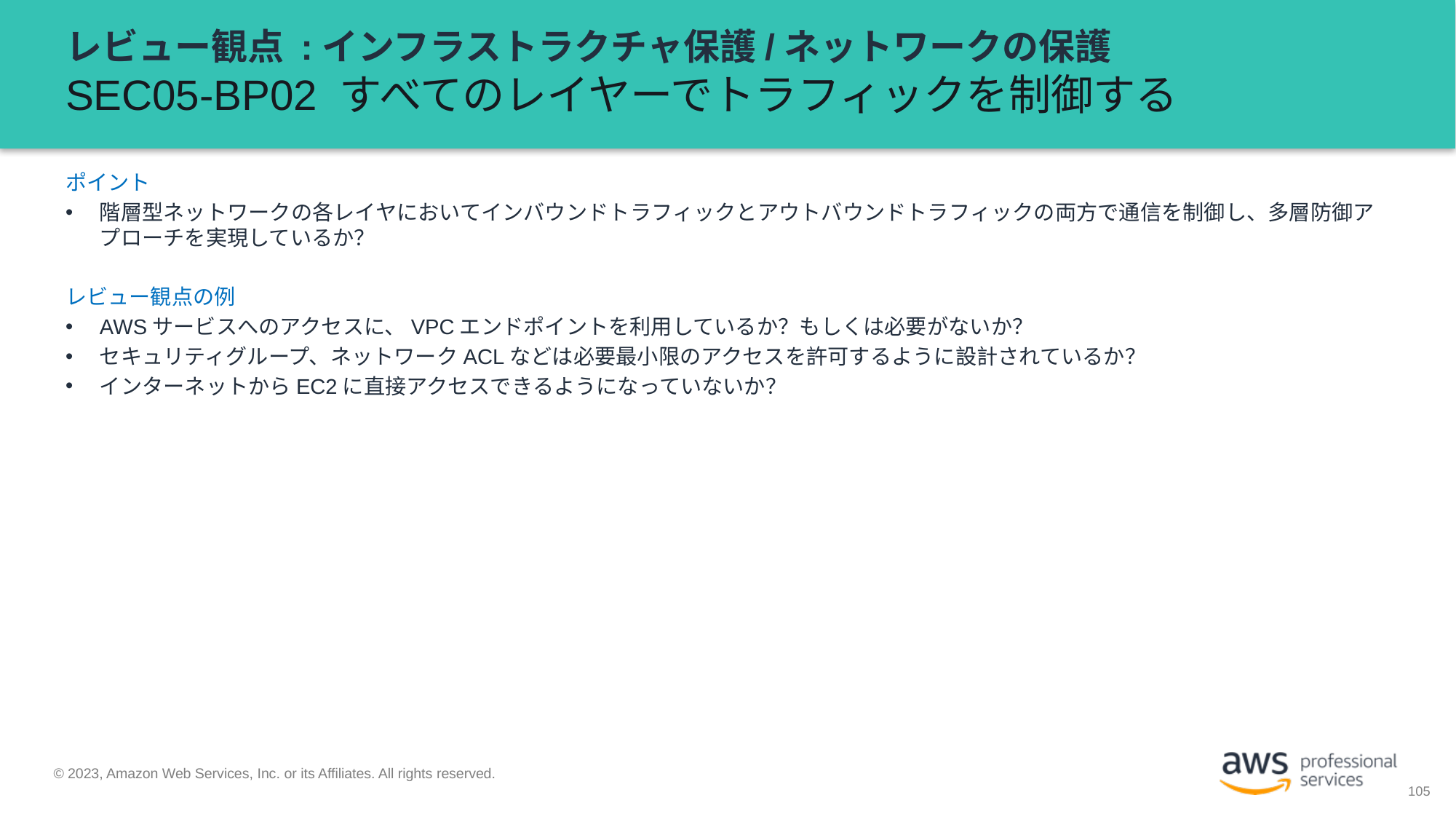

# レビュー観点 :インフラストラクチャ保護/ネットワークの保護 SEC05-BP02 すべてのレイヤーでトラフィックを制御する
ポイント
階層型ネットワークの各レイヤにおいてインバウンドトラフィックとアウトバウンドトラフィックの両方で通信を制御し、多層防御アプローチを実現しているか？

レビュー観点の例
AWSサービスへのアクセスに、VPCエンドポイントを利用しているか？もしくは必要がないか？
セキュリティグループ、ネットワークACLなどは必要最小限のアクセスを許可するように設計されているか？
インターネットからEC2に直接アクセスできるようになっていないか？